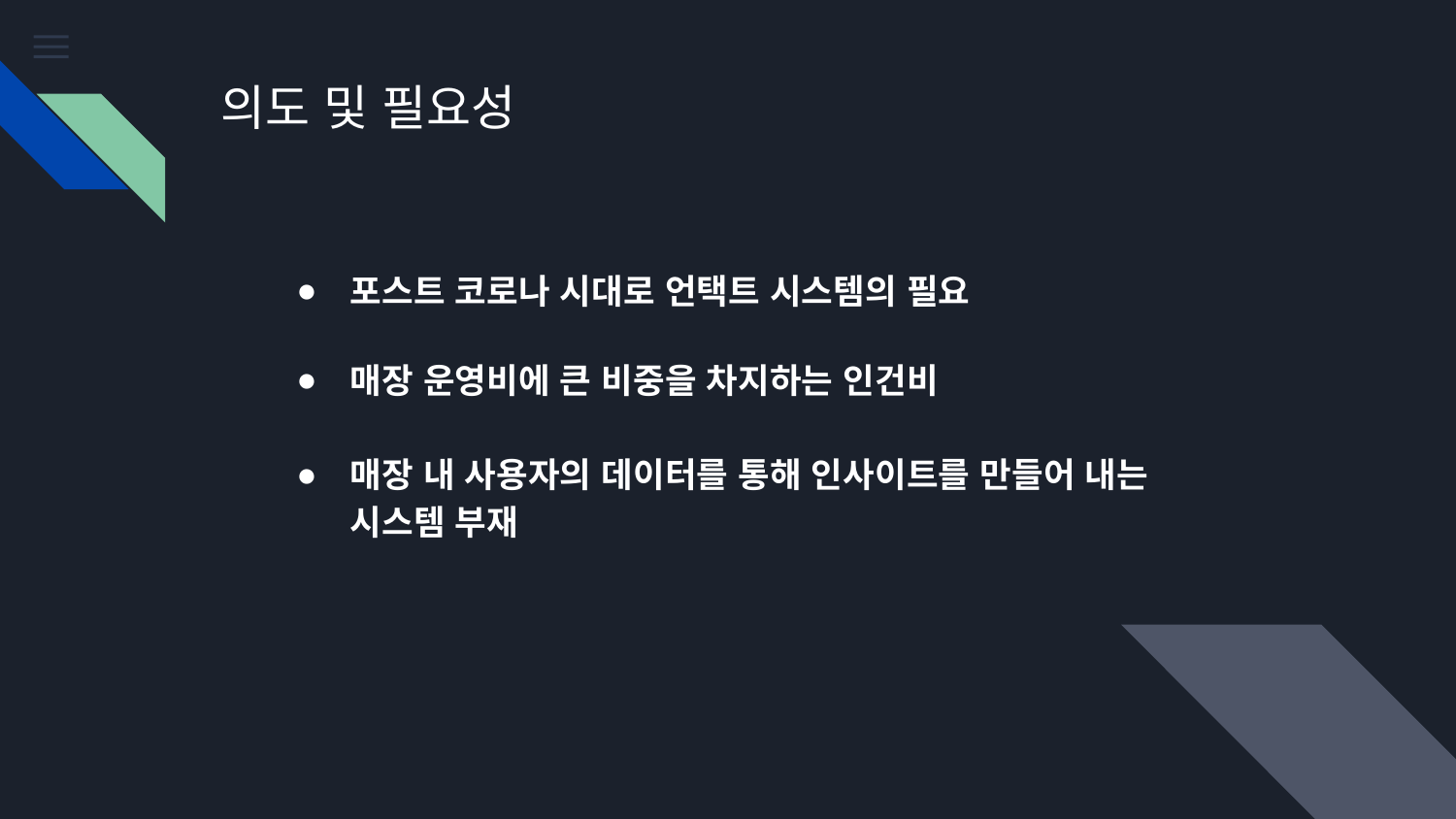

# 의도 및 필요성

포스트 코로나 시대로 언택트 시스템의 필요
매장 운영비에 큰 비중을 차지하는 인건비
매장 내 사용자의 데이터를 통해 인사이트를 만들어 내는 시스템 부재